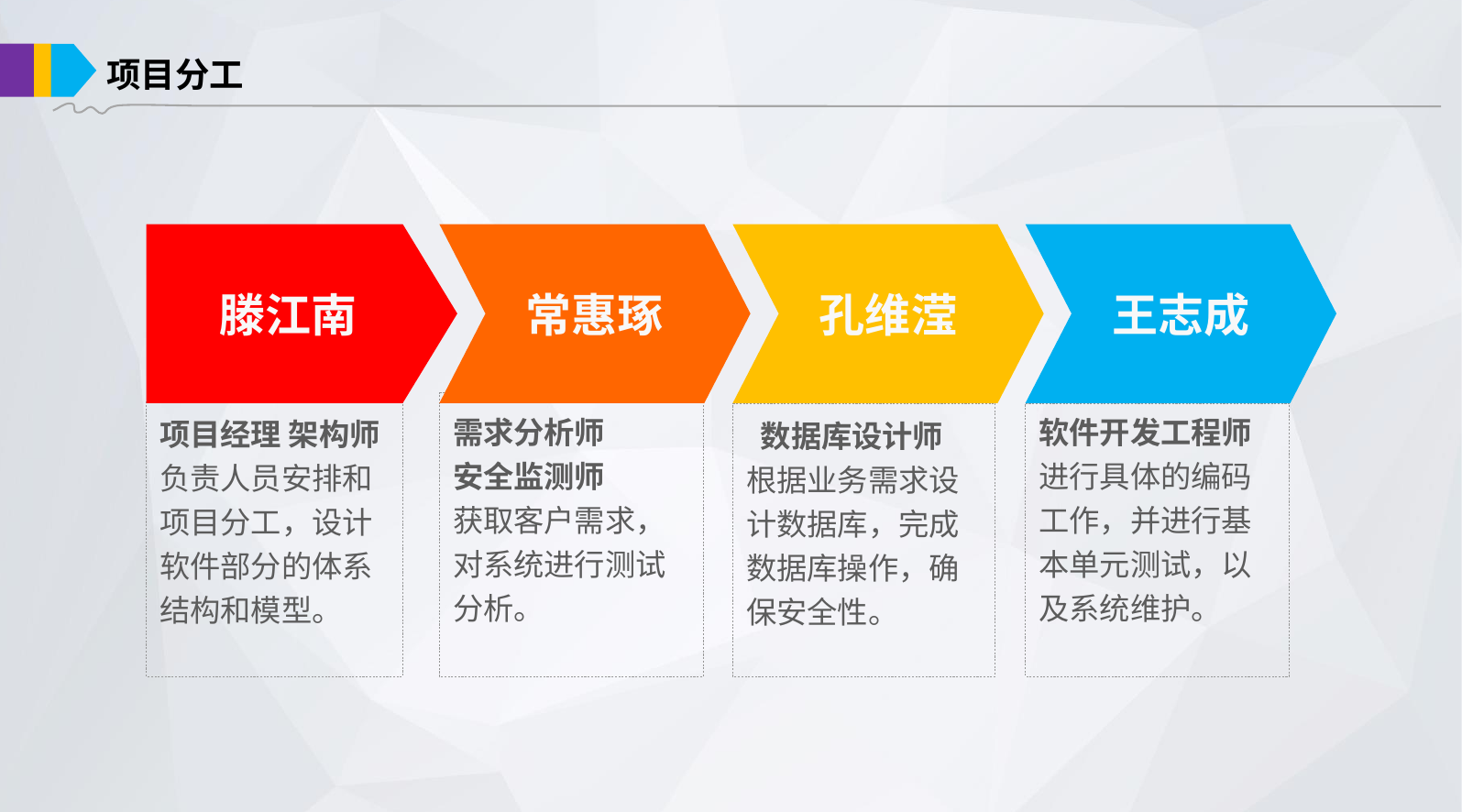

项目分工

滕江南
常惠琢
王志成
孔维滢

需求分析师
安全监测师
获取客户需求，对系统进行测试分析。

项目经理 架构师
负责人员安排和项目分工，设计软件部分的体系结构和模型。

 数据库设计师
根据业务需求设计数据库，完成数据库操作，确保安全性。

软件开发工程师
进行具体的编码工作，并进行基本单元测试，以及系统维护。